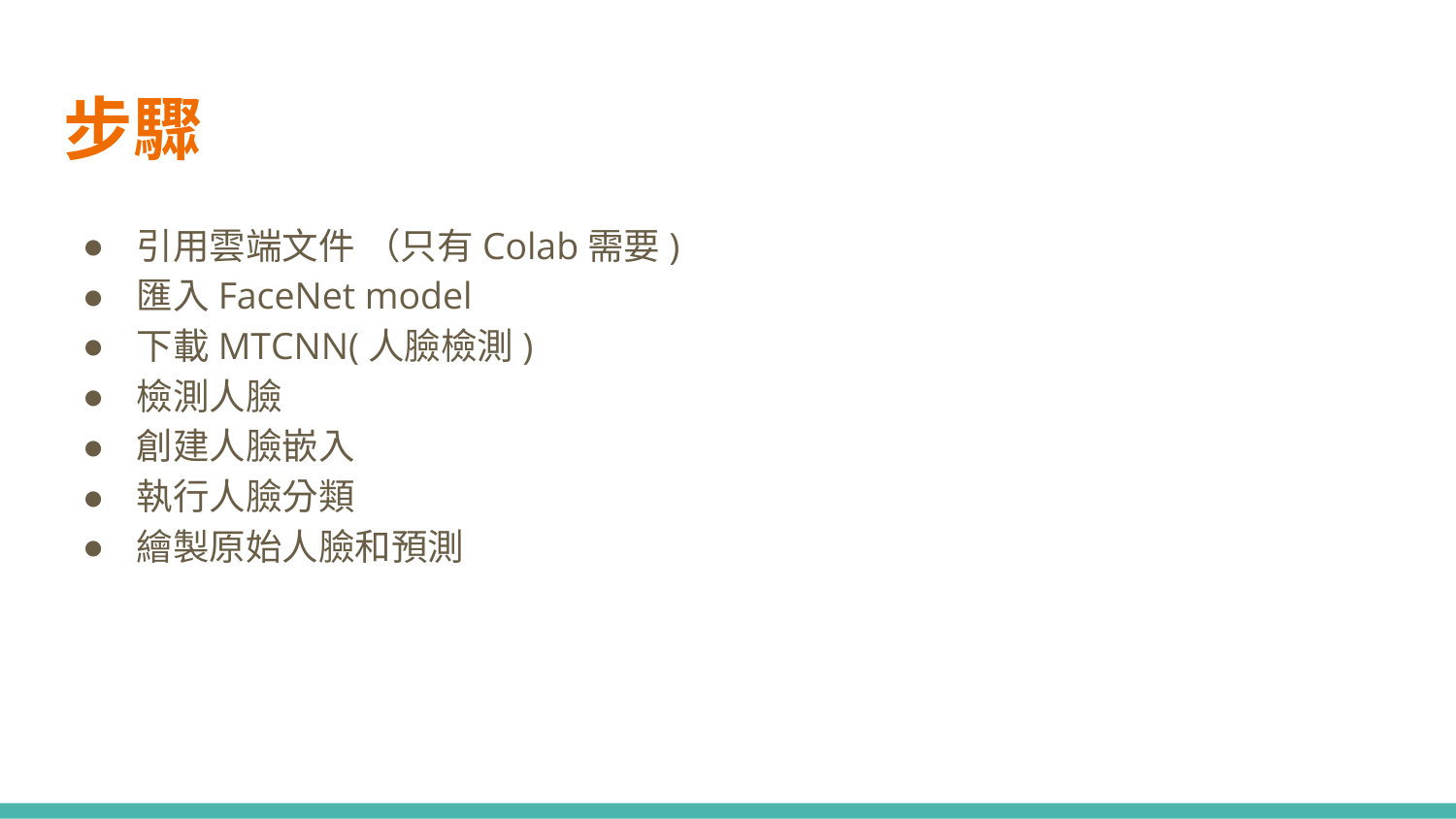

步驟
引用雲端文件 （只有Colab需要)
匯入FaceNet model
下載MTCNN(人臉檢測)
檢測人臉
創建人臉嵌入
執行人臉分類
繪製原始人臉和預測